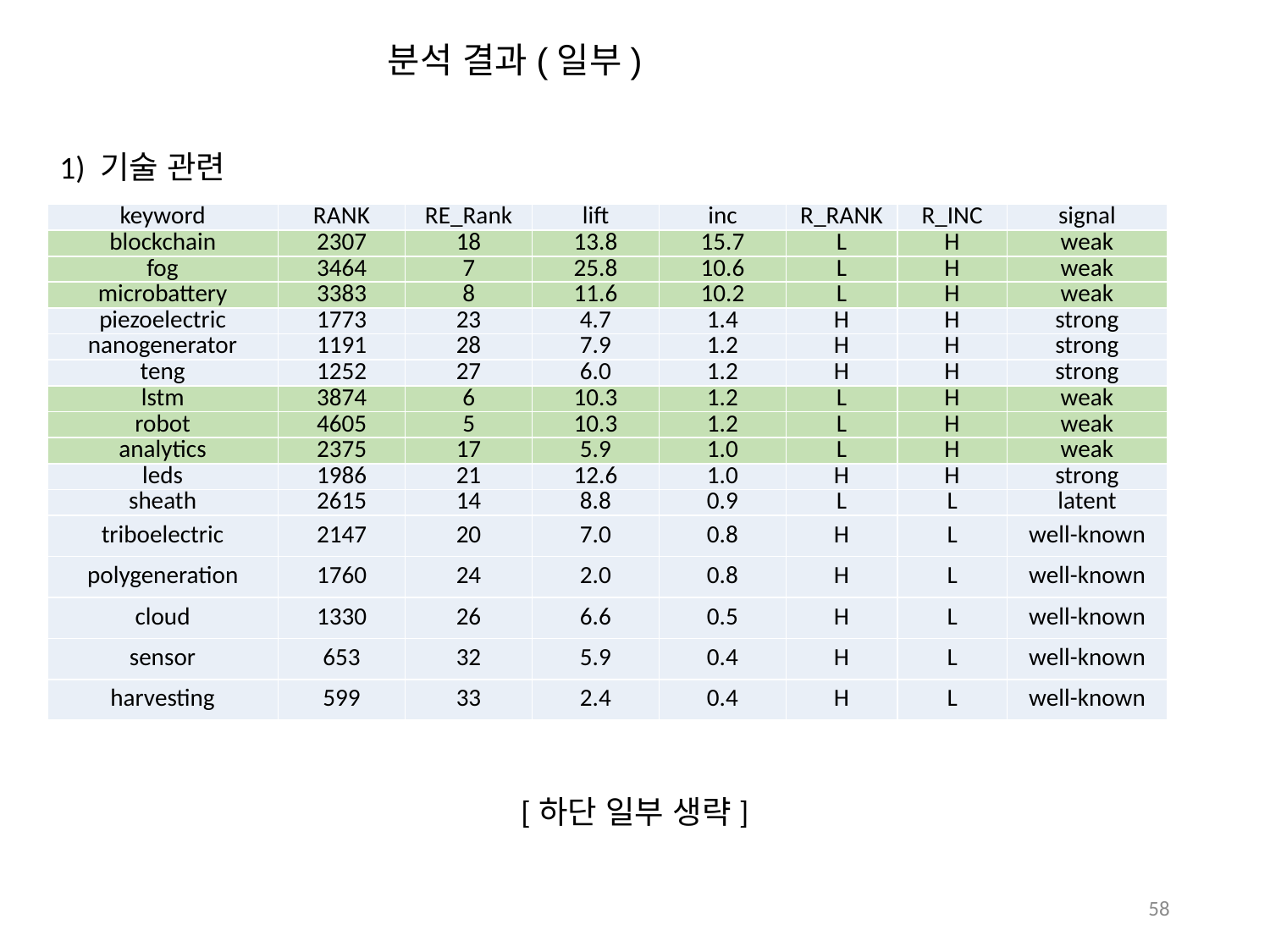

분석 결과(일부)
1) 기술 관련
| keyword | RANK | RE\_Rank | lift | inc | R\_RANK | R\_INC | signal |
| --- | --- | --- | --- | --- | --- | --- | --- |
| blockchain | 2307 | 18 | 13.8 | 15.7 | L | H | weak |
| fog | 3464 | 7 | 25.8 | 10.6 | L | H | weak |
| microbattery | 3383 | 8 | 11.6 | 10.2 | L | H | weak |
| piezoelectric | 1773 | 23 | 4.7 | 1.4 | H | H | strong |
| nanogenerator | 1191 | 28 | 7.9 | 1.2 | H | H | strong |
| teng | 1252 | 27 | 6.0 | 1.2 | H | H | strong |
| lstm | 3874 | 6 | 10.3 | 1.2 | L | H | weak |
| robot | 4605 | 5 | 10.3 | 1.2 | L | H | weak |
| analytics | 2375 | 17 | 5.9 | 1.0 | L | H | weak |
| leds | 1986 | 21 | 12.6 | 1.0 | H | H | strong |
| sheath | 2615 | 14 | 8.8 | 0.9 | L | L | latent |
| triboelectric | 2147 | 20 | 7.0 | 0.8 | H | L | well-known |
| polygeneration | 1760 | 24 | 2.0 | 0.8 | H | L | well-known |
| cloud | 1330 | 26 | 6.6 | 0.5 | H | L | well-known |
| sensor | 653 | 32 | 5.9 | 0.4 | H | L | well-known |
| harvesting | 599 | 33 | 2.4 | 0.4 | H | L | well-known |
[하단 일부 생략]
58